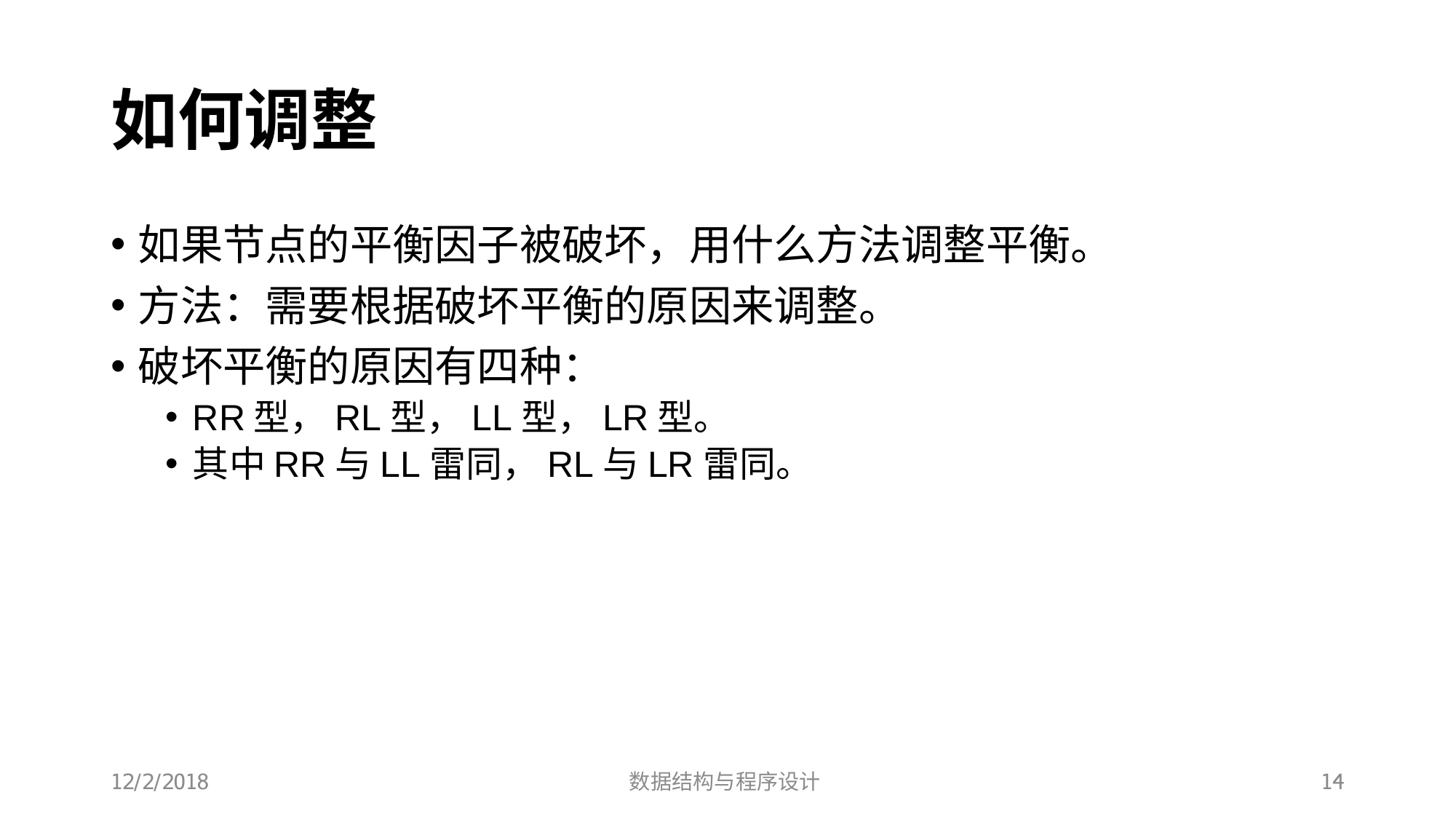

# 如何调整
如果节点的平衡因子被破坏，用什么方法调整平衡。
方法：需要根据破坏平衡的原因来调整。
破坏平衡的原因有四种：
RR型，RL型，LL型，LR型。
其中RR与LL雷同，RL与LR雷同。
12/2/2018
数据结构与程序设计
14